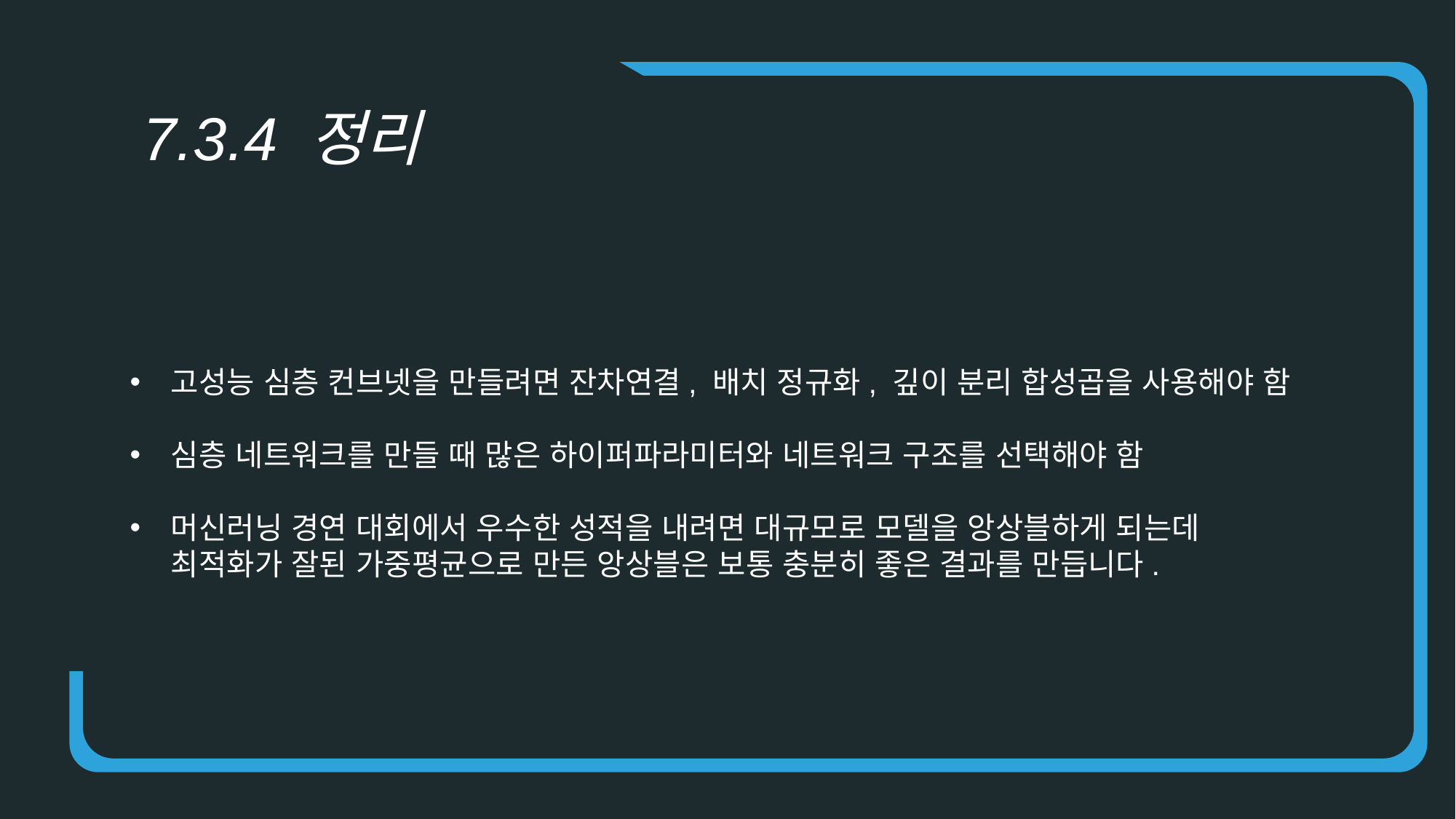

7.3.4 정리

고성능 심층 컨브넷을 만들려면 잔차연결, 배치 정규화, 깊이 분리 합성곱을 사용해야 함

심층 네트워크를 만들 때 많은 하이퍼파라미터와 네트워크 구조를 선택해야 함

머신러닝 경연 대회에서 우수한 성적을 내려면 대규모로 모델을 앙상블하게 되는데 최적화가 잘된 가중평균으로 만든 앙상블은 보통 충분히 좋은 결과를 만듭니다.